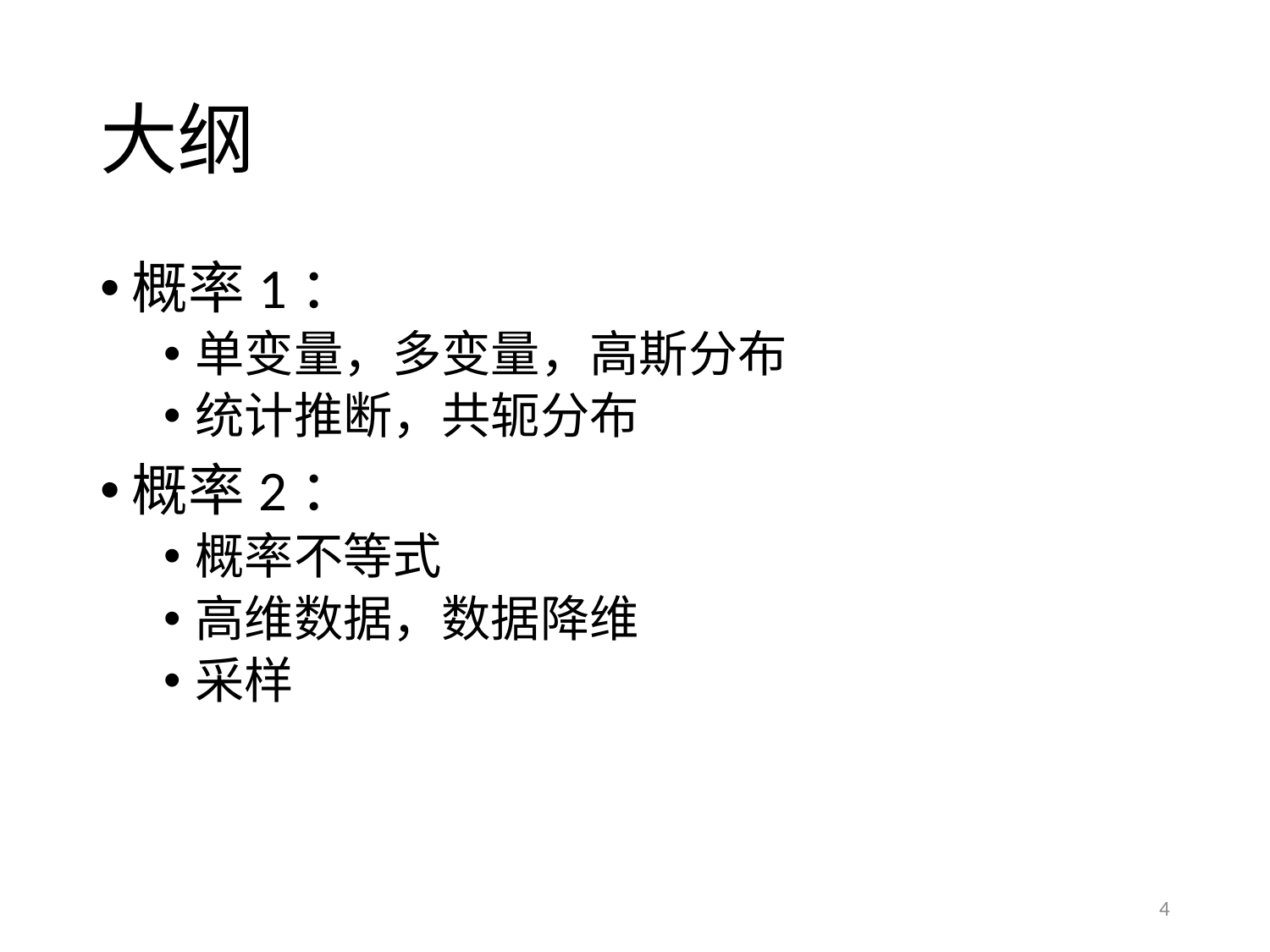

# 大纲
概率1：
单变量，多变量，高斯分布
统计推断，共轭分布
概率2：
概率不等式
高维数据，数据降维
采样
4